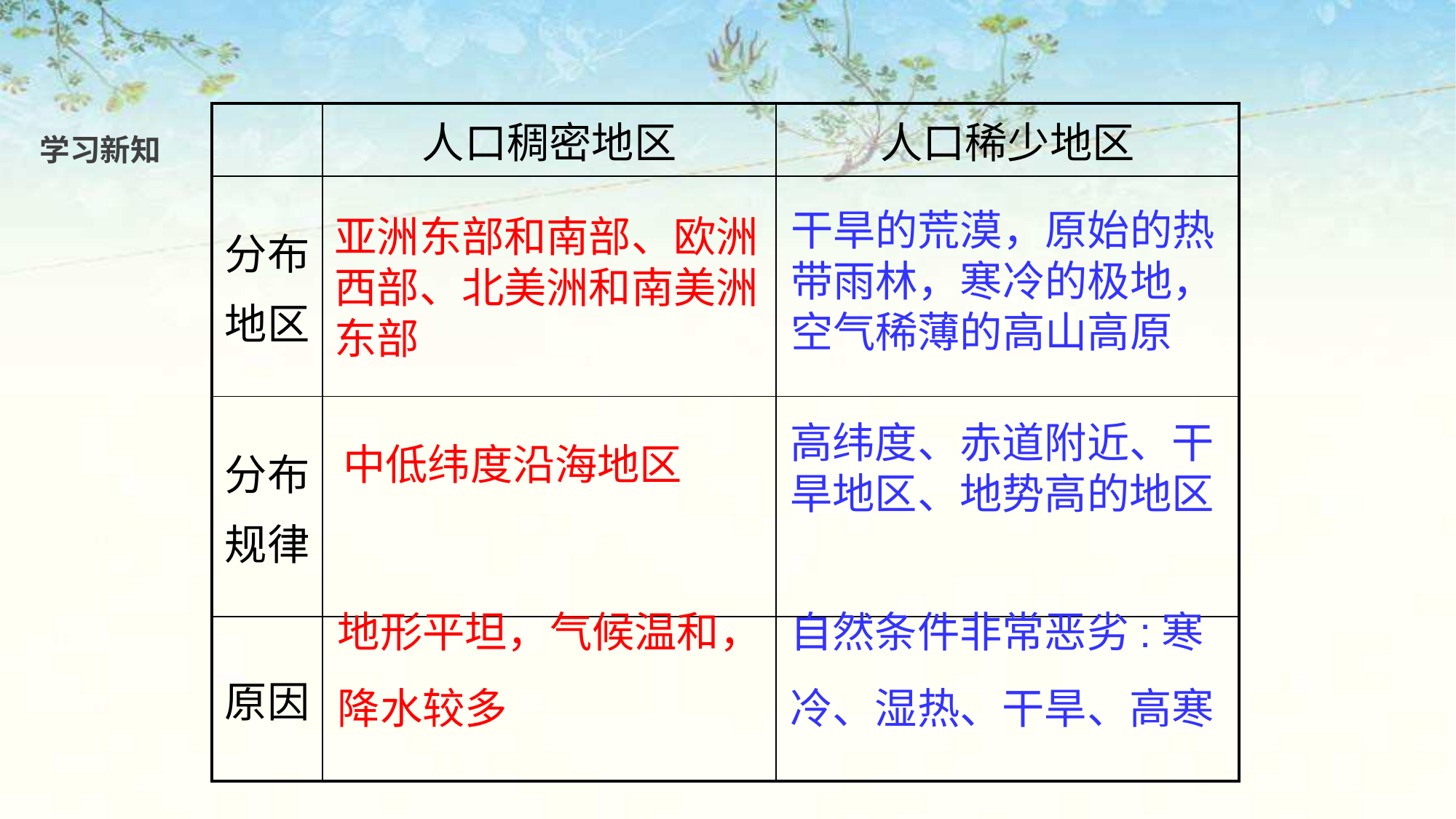

|  | 人口稠密地区 | 人口稀少地区 |
| --- | --- | --- |
| 分布 地区 |  |  |
| 分布 规律 |  |  |
| 原因 |  |  |
学习新知
干旱的荒漠，原始的热带雨林，寒冷的极地，空气稀薄的高山高原
亚洲东部和南部、欧洲西部、北美洲和南美洲东部
高纬度、赤道附近、干旱地区、地势高的地区
中低纬度沿海地区
地形平坦，气候温和，降水较多
自然条件非常恶劣:寒冷、湿热、干旱、高寒